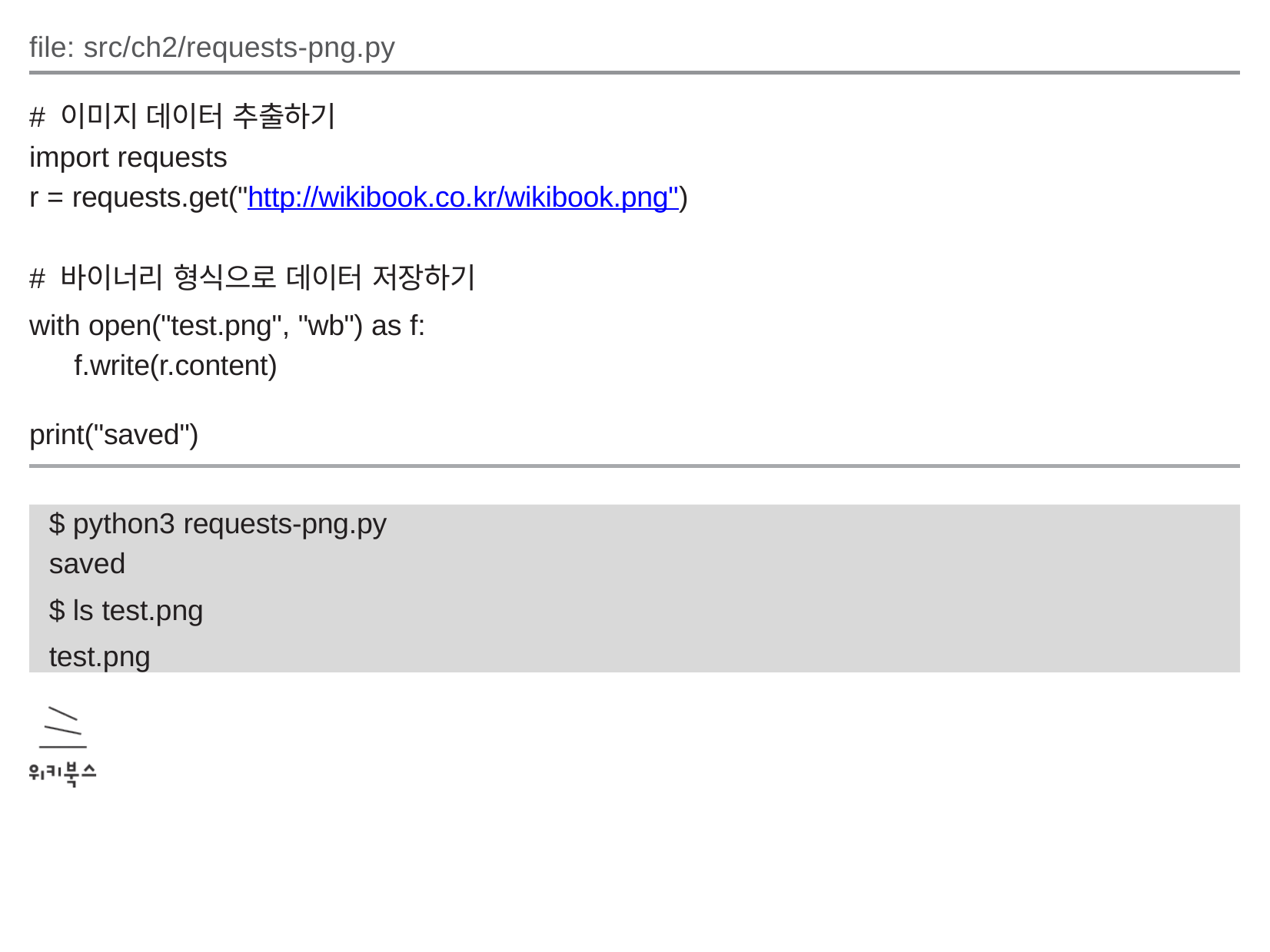

file: src/ch2/requests-png.py

# 이미지 데이터 추출하기
import requests
r = requests.get("http://wikibook.co.kr/wikibook.png")

# 바이너리 형식으로 데이터 저장하기
with open("test.png", "wb") as f:
f.write(r.content)

print("saved")

$ python3 requests-png.py
saved
$ ls test.png
test.png